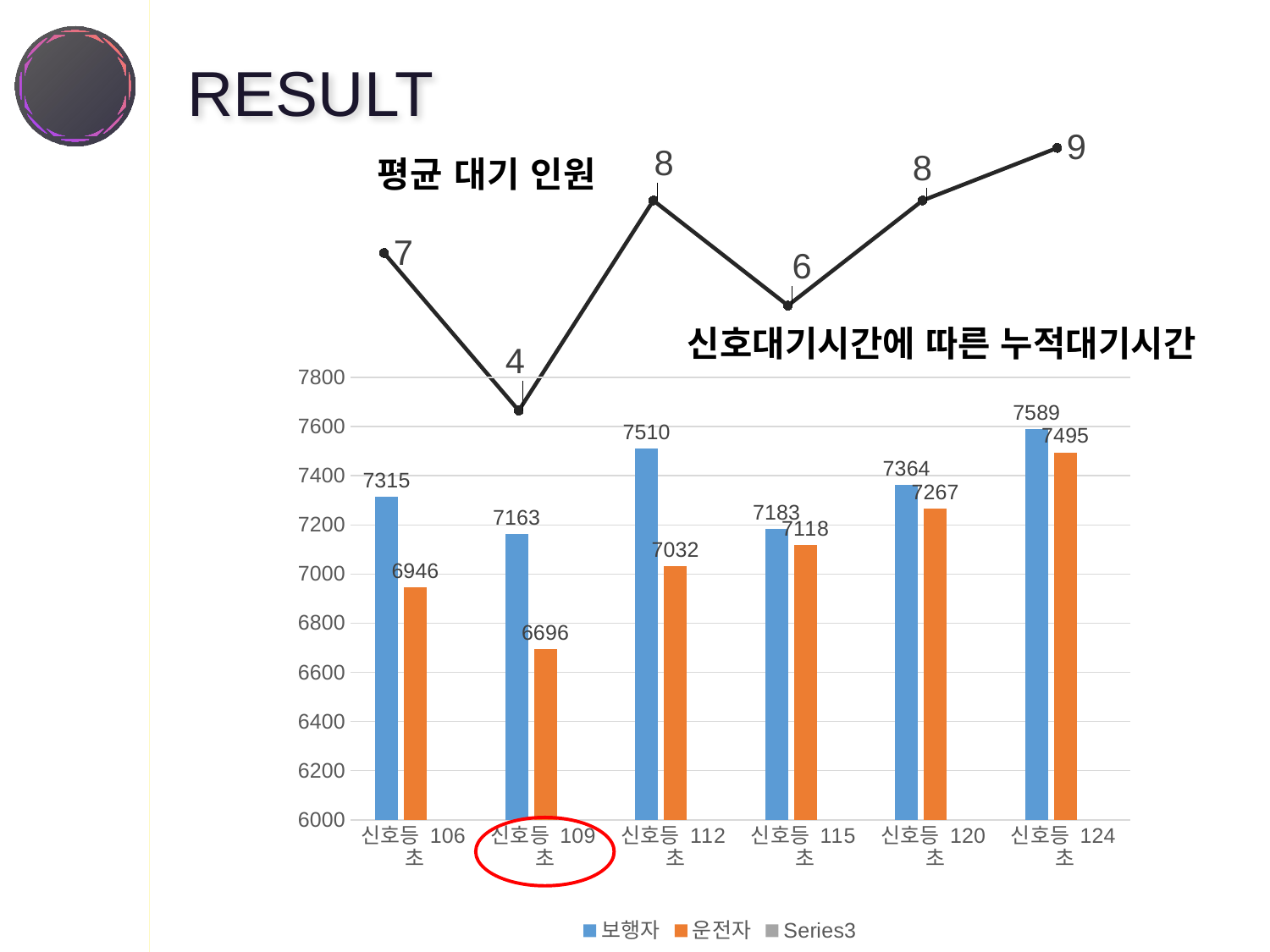

# RESULT

### Chart

| Category | 평균 대기 인원 |
|---|---|
| 신호등 106초 | 7.0 |
| 신호등 109초 | 4.0 |
| 신호등 112초 | 8.0 |
| 신호등 115초 | 6.0 |
| 신호등 120초 | 8.0 |
| 신호등 124초 | 9.0 |
06

### Chart

| Category | 보행자 | 운전자 |  |
|---|---|---|---|
| 신호등 106초 | 7315.0 | 6946.0 | None |
| 신호등 109초 | 7163.0 | 6696.0 | None |
| 신호등 112초 | 7510.0 | 7032.0 | None |
| 신호등 115초 | 7183.0 | 7118.0 | None |
| 신호등 120초 | 7364.0 | 7267.0 | None |
| 신호등 124초 | 7589.0 | 7495.0 | None |
신호대기시간에 따른 누적대기시간